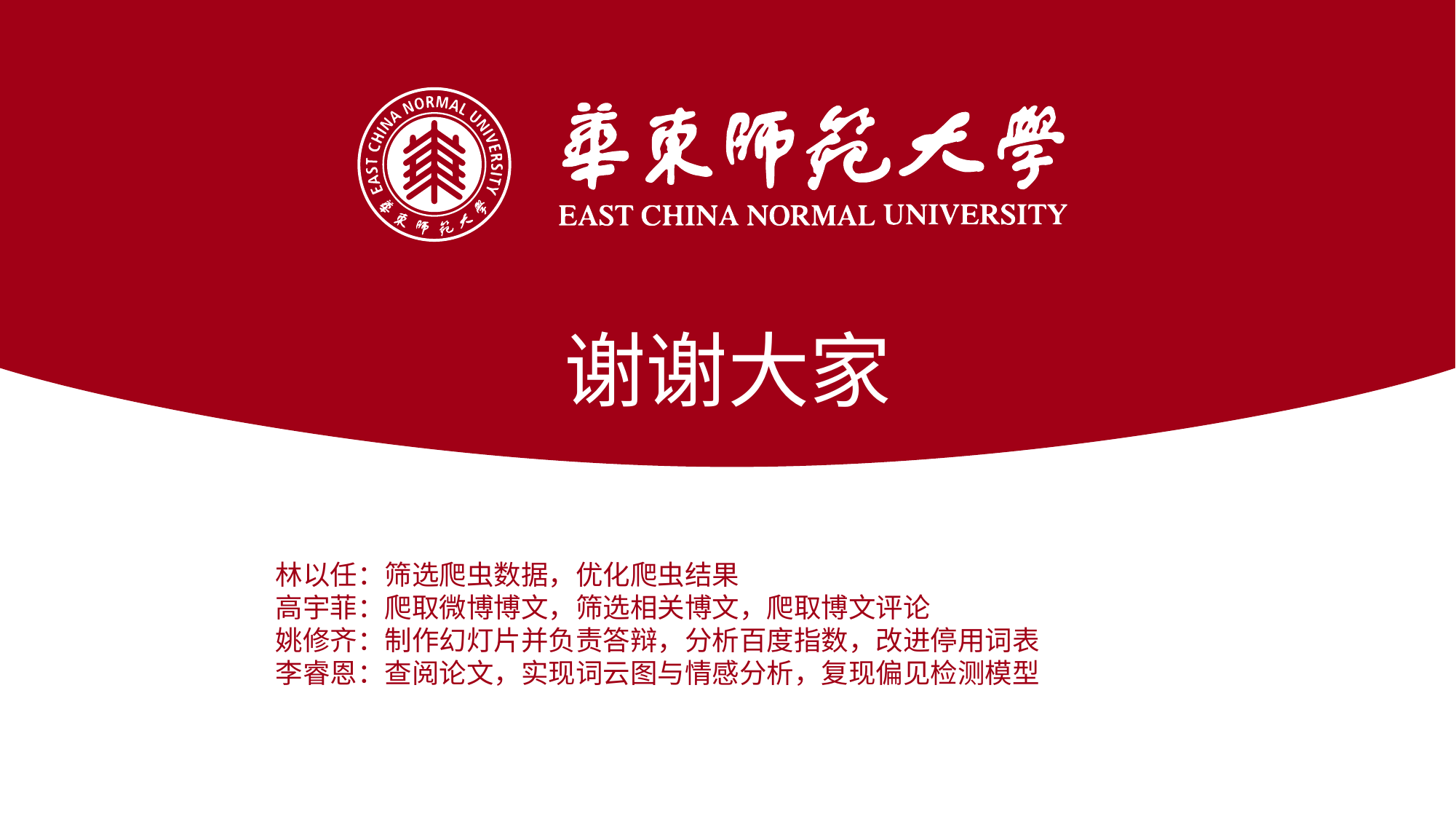

谢谢大家
林以任：筛选爬虫数据，优化爬虫结果
高宇菲：爬取微博博文，筛选相关博文，爬取博文评论
姚修齐：制作幻灯片并负责答辩，分析百度指数，改进停用词表
李睿恩：查阅论文，实现词云图与情感分析，复现偏见检测模型